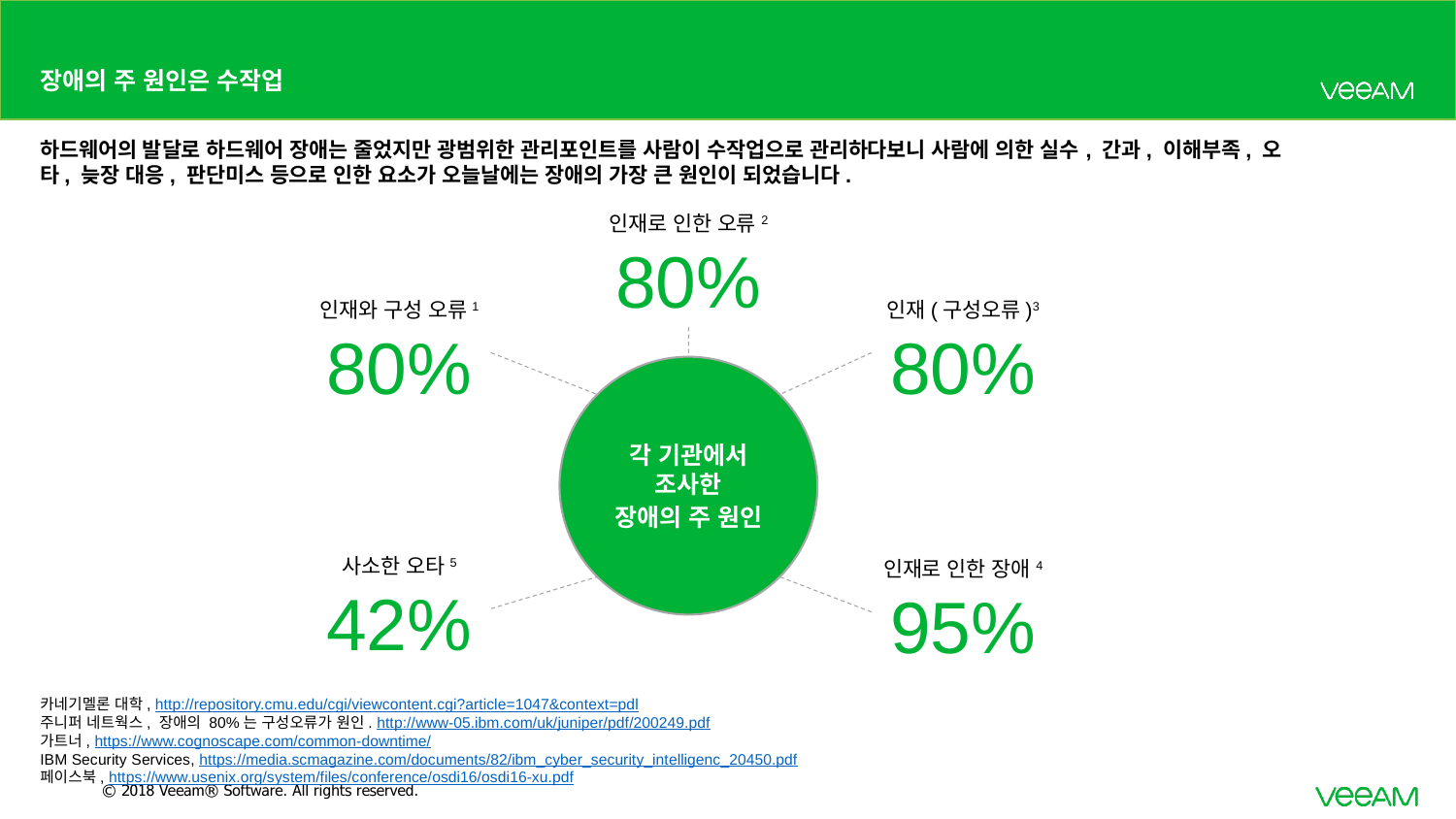

# 장애의 주 원인은 수작업
하드웨어의 발달로 하드웨어 장애는 줄었지만 광범위한 관리포인트를 사람이 수작업으로 관리하다보니 사람에 의한 실수, 간과, 이해부족, 오타, 늦장 대응, 판단미스 등으로 인한 요소가 오늘날에는 장애의 가장 큰 원인이 되었습니다.
인재로 인한 오류2
80%
인재(구성오류)3
80%
인재와 구성 오류1
80%
각 기관에서 조사한
장애의 주 원인
사소한 오타5
42%
인재로 인한 장애4
95%
카네기멜론 대학, http://repository.cmu.edu/cgi/viewcontent.cgi?article=1047&context=pdl
주니퍼 네트웍스, 장애의 80%는 구성오류가 원인. http://www-05.ibm.com/uk/juniper/pdf/200249.pdf
가트너, https://www.cognoscape.com/common-downtime/
IBM Security Services, https://media.scmagazine.com/documents/82/ibm_cyber_security_intelligenc_20450.pdf
페이스북, https://www.usenix.org/system/files/conference/osdi16/osdi16-xu.pdf